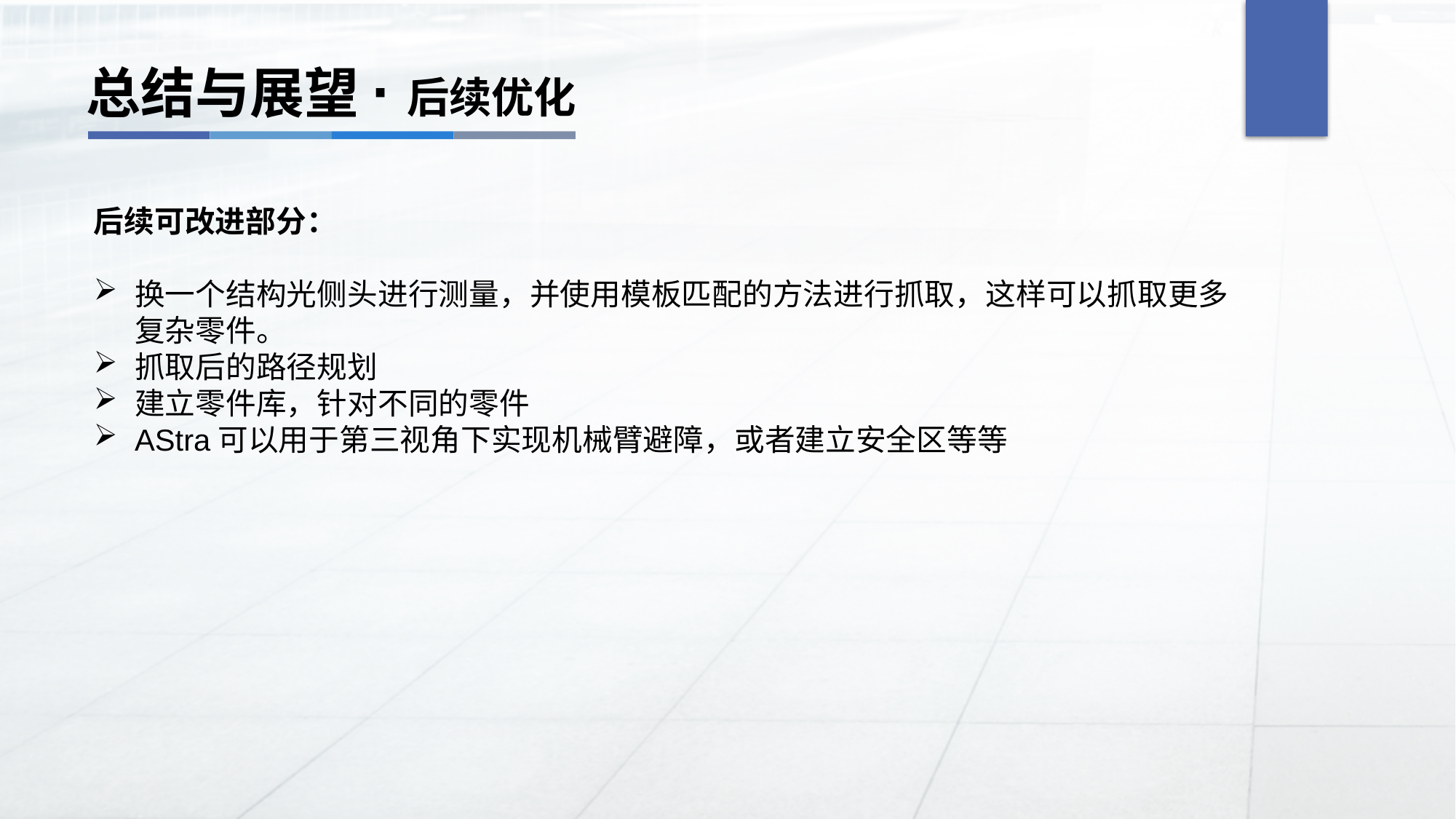

总结与展望·后续优化

后续可改进部分：

换一个结构光侧头进行测量，并使用模板匹配的方法进行抓取，这样可以抓取更多复杂零件。
抓取后的路径规划
建立零件库，针对不同的零件
AStra可以用于第三视角下实现机械臂避障，或者建立安全区等等